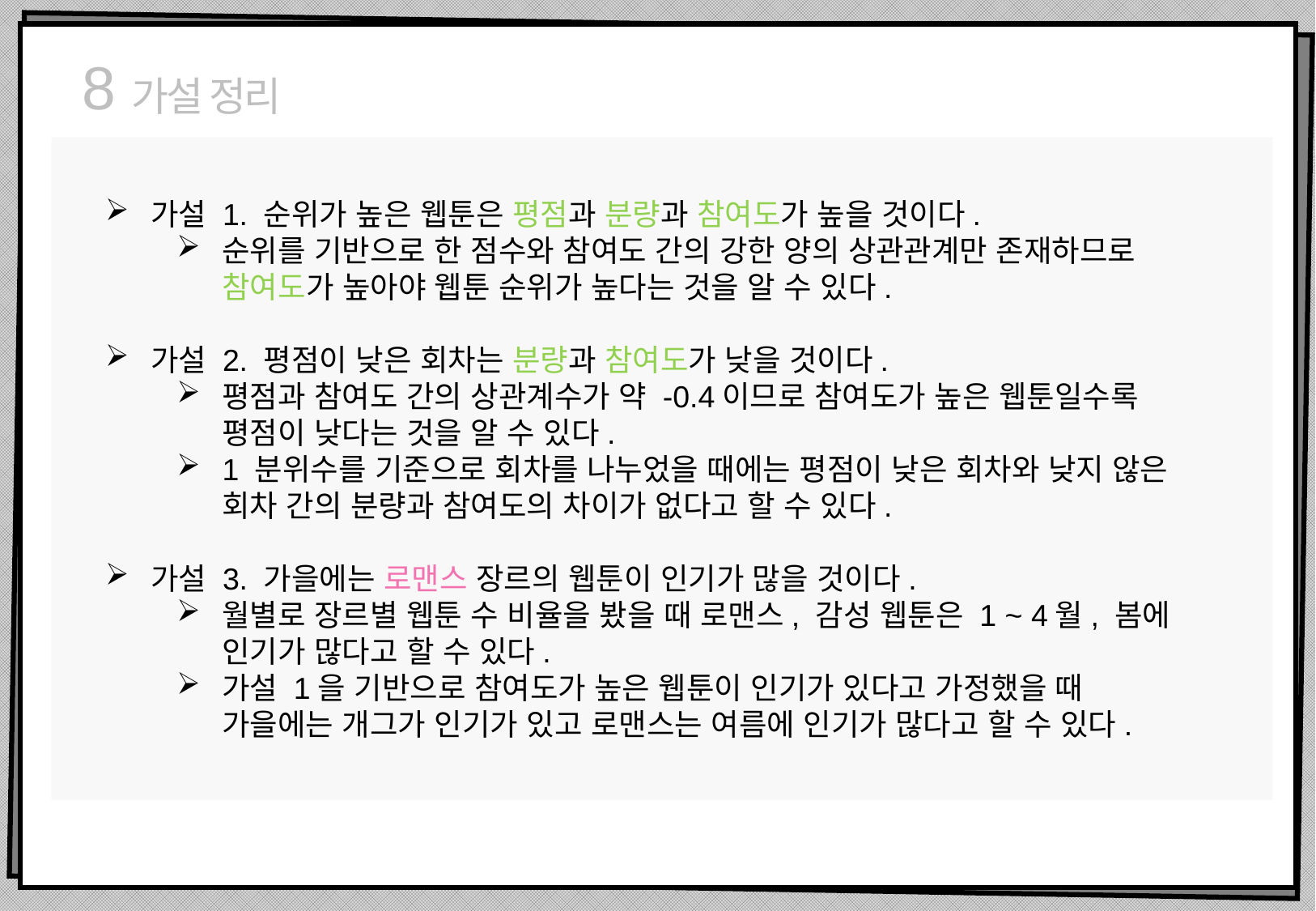

가설 정리
8

가설 1. 순위가 높은 웹툰은 평점과 분량과 참여도가 높을 것이다.
순위를 기반으로 한 점수와 참여도 간의 강한 양의 상관관계만 존재하므로 참여도가 높아야 웹툰 순위가 높다는 것을 알 수 있다.

가설 2. 평점이 낮은 회차는 분량과 참여도가 낮을 것이다.
평점과 참여도 간의 상관계수가 약 -0.4이므로 참여도가 높은 웹툰일수록 평점이 낮다는 것을 알 수 있다.
1 분위수를 기준으로 회차를 나누었을 때에는 평점이 낮은 회차와 낮지 않은 회차 간의 분량과 참여도의 차이가 없다고 할 수 있다.

가설 3. 가을에는 로맨스 장르의 웹툰이 인기가 많을 것이다.
월별로 장르별 웹툰 수 비율을 봤을 때 로맨스, 감성 웹툰은 1 ~ 4월, 봄에 인기가 많다고 할 수 있다.
가설 1을 기반으로 참여도가 높은 웹툰이 인기가 있다고 가정했을 때 가을에는 개그가 인기가 있고 로맨스는 여름에 인기가 많다고 할 수 있다.